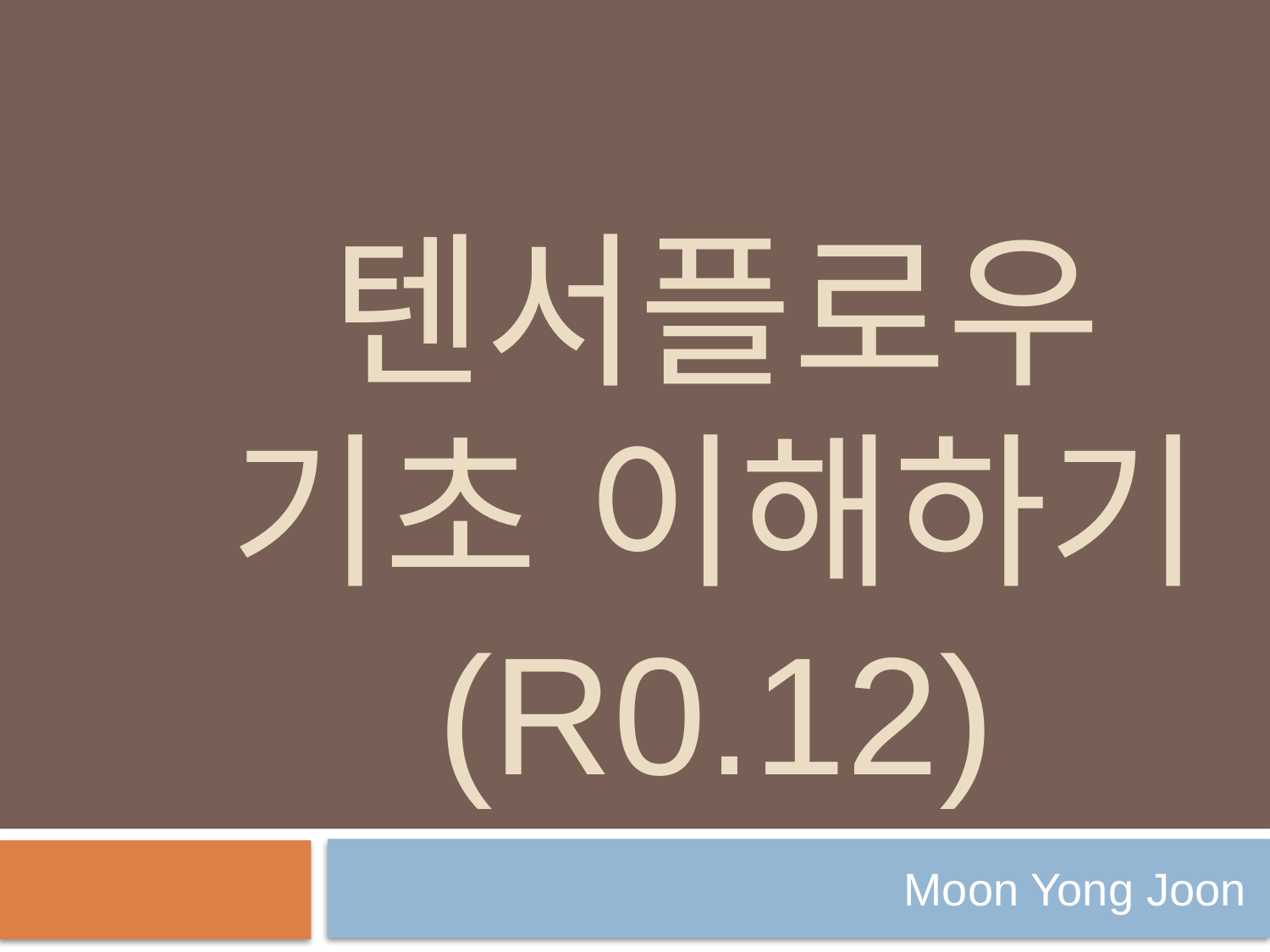

# 텐서플로우 기초 이해하기 (r0.12)
Moon Yong Joon